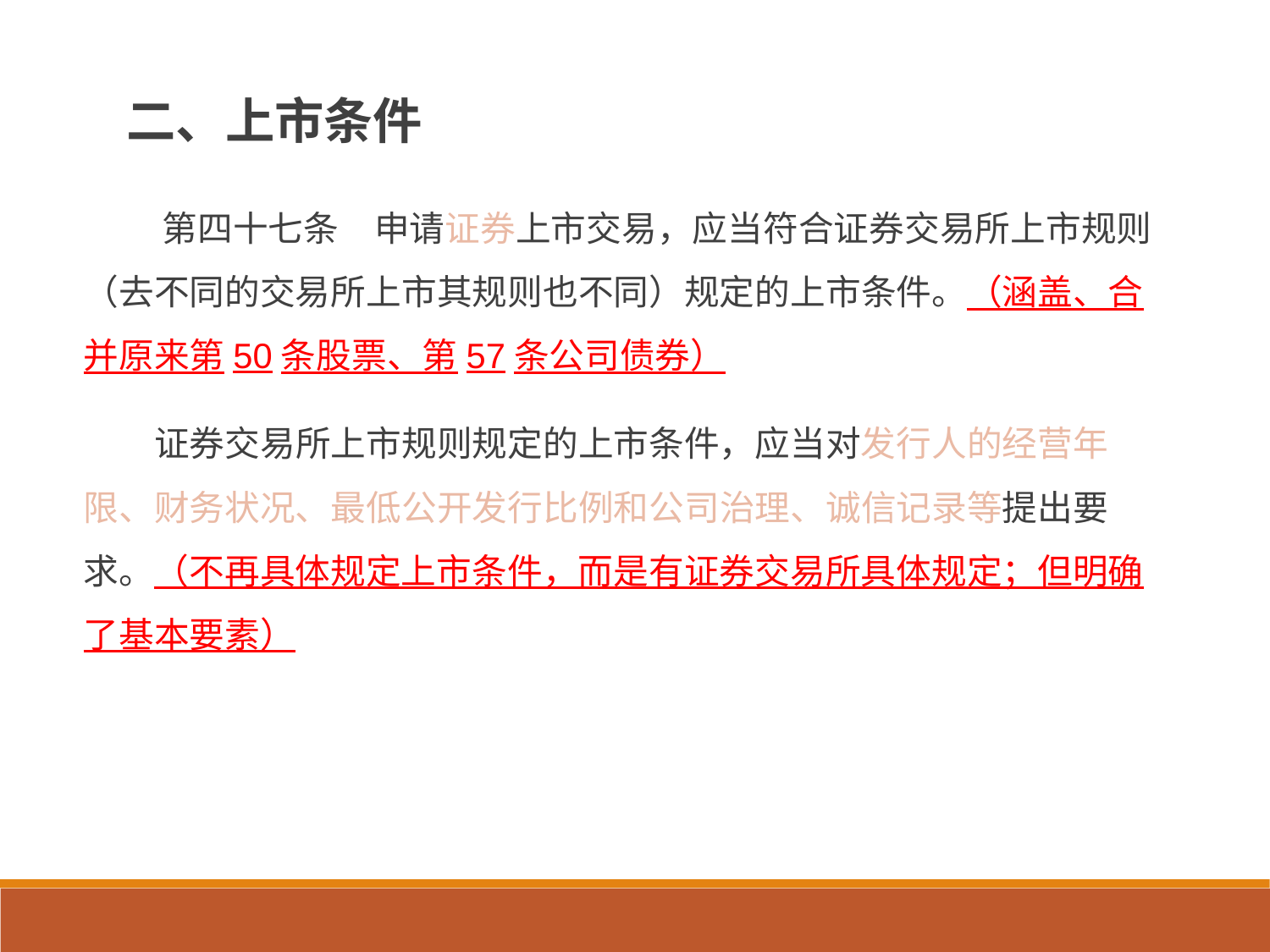

# 二、上市条件
         第四十七条　申请证券上市交易，应当符合证券交易所上市规则（去不同的交易所上市其规则也不同）规定的上市条件。（涵盖、合并原来第50条股票、第57条公司债券）
　　证券交易所上市规则规定的上市条件，应当对发行人的经营年限、财务状况、最低公开发行比例和公司治理、诚信记录等提出要求。（不再具体规定上市条件，而是有证券交易所具体规定；但明确了基本要素）